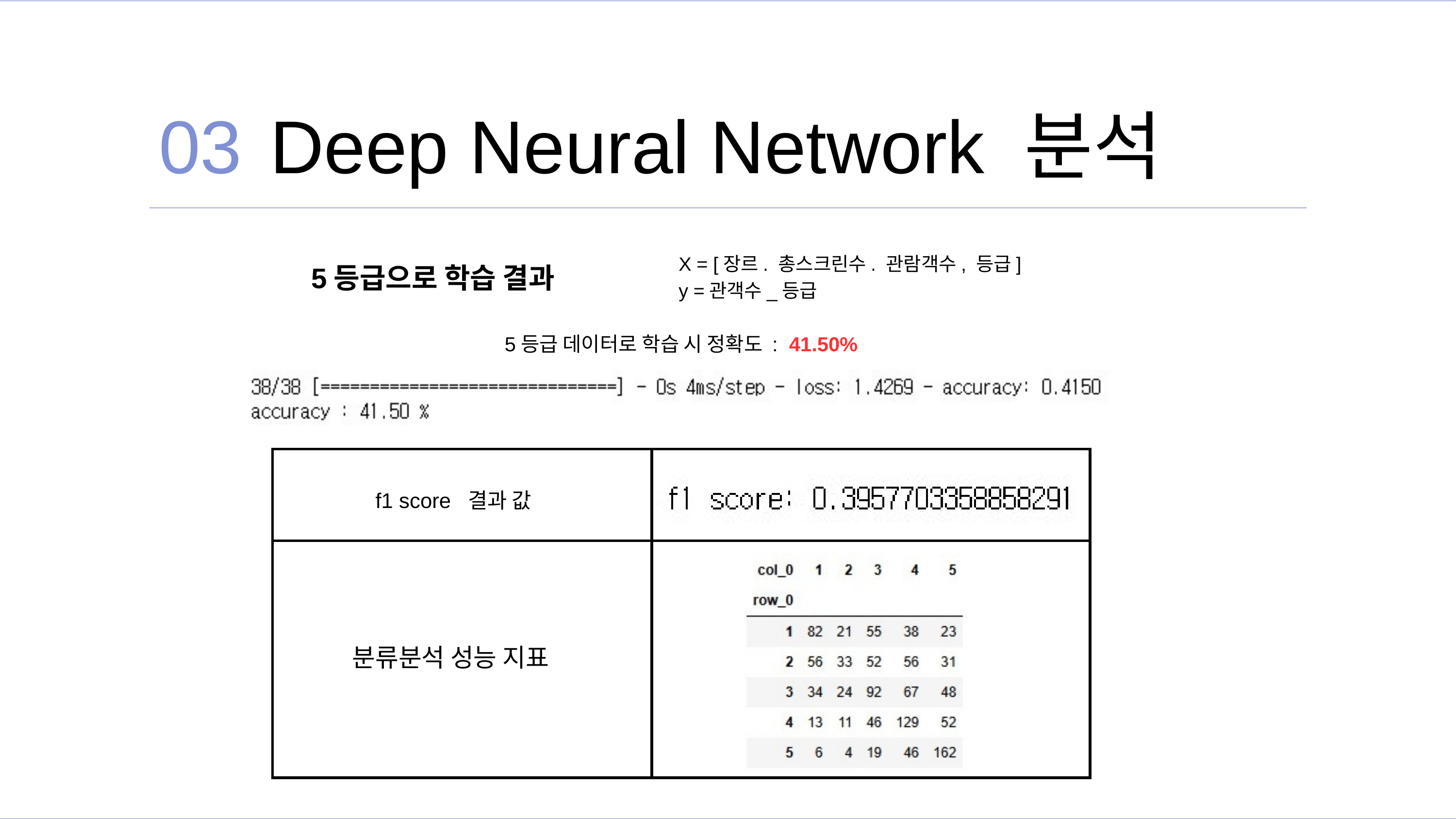

03
Deep Neural Network 분석

X = [장르. 총스크린수. 관람객수, 등급]
y =관객수_등급
 5등급으로 학습 결과
5등급 데이터로 학습 시 정확도 :  41.50%

|  |  |
| --- | --- |
|  |  |

f1 score  결과 값

분류분석 성능 지표